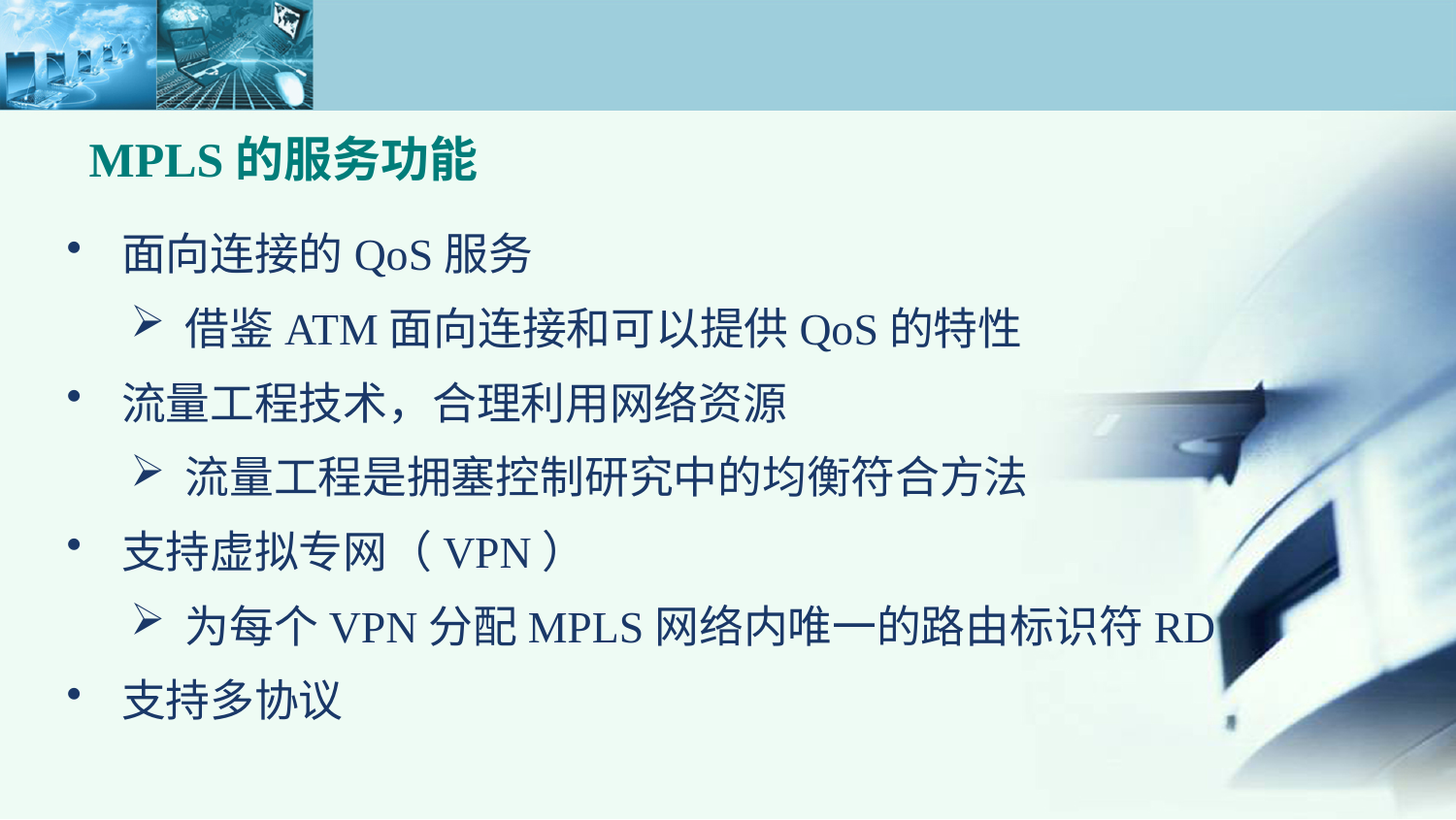

MPLS的服务功能
面向连接的QoS服务
借鉴ATM面向连接和可以提供QoS的特性
流量工程技术，合理利用网络资源
流量工程是拥塞控制研究中的均衡符合方法
支持虚拟专网（VPN）
为每个VPN分配MPLS网络内唯一的路由标识符RD
支持多协议